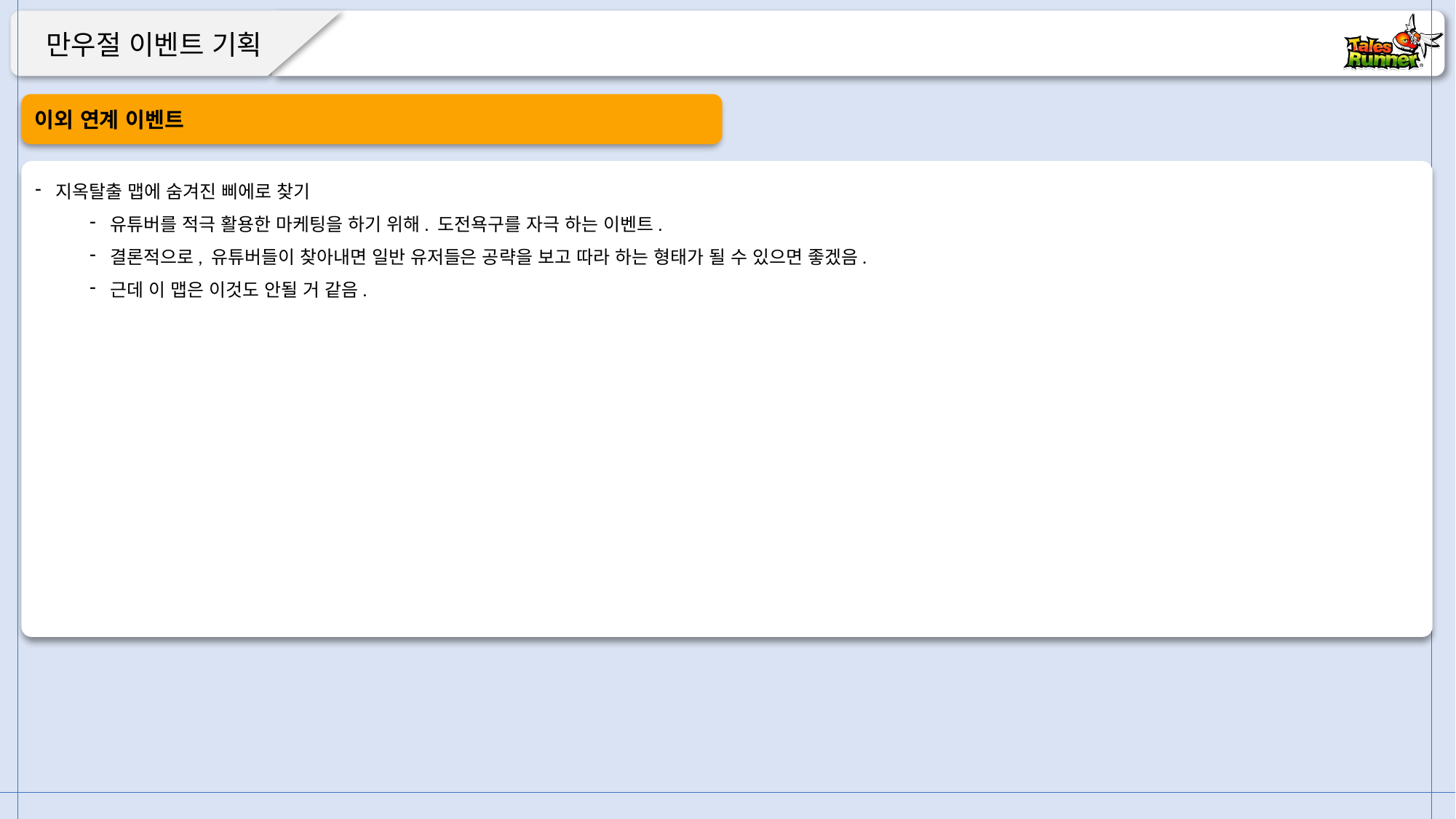

이외 연계 이벤트
지옥탈출 맵에 숨겨진 삐에로 찾기
유튜버를 적극 활용한 마케팅을 하기 위해. 도전욕구를 자극 하는 이벤트.
결론적으로, 유튜버들이 찾아내면 일반 유저들은 공략을 보고 따라 하는 형태가 될 수 있으면 좋겠음.
근데 이 맵은 이것도 안될 거 같음.